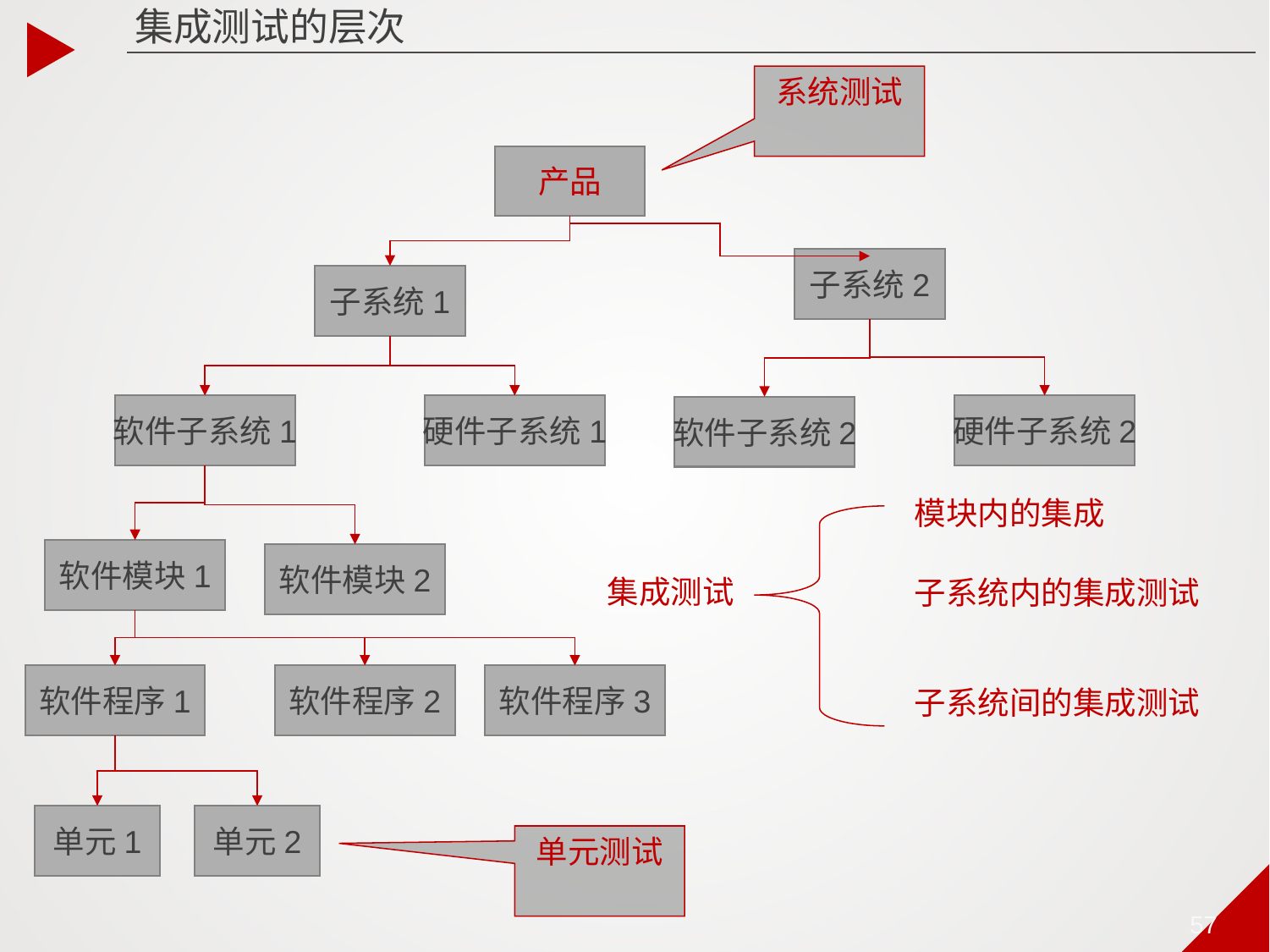

# 集成测试的层次

系统测试
产品
子系统2
子系统1
软件子系统1
硬件子系统1
硬件子系统2
软件子系统2
软件模块1
软件模块2
软件程序1
软件程序2
软件程序3
单元1
单元2
模块内的集成

集成测试
子系统内的集成测试
子系统间的集成测试
单元测试